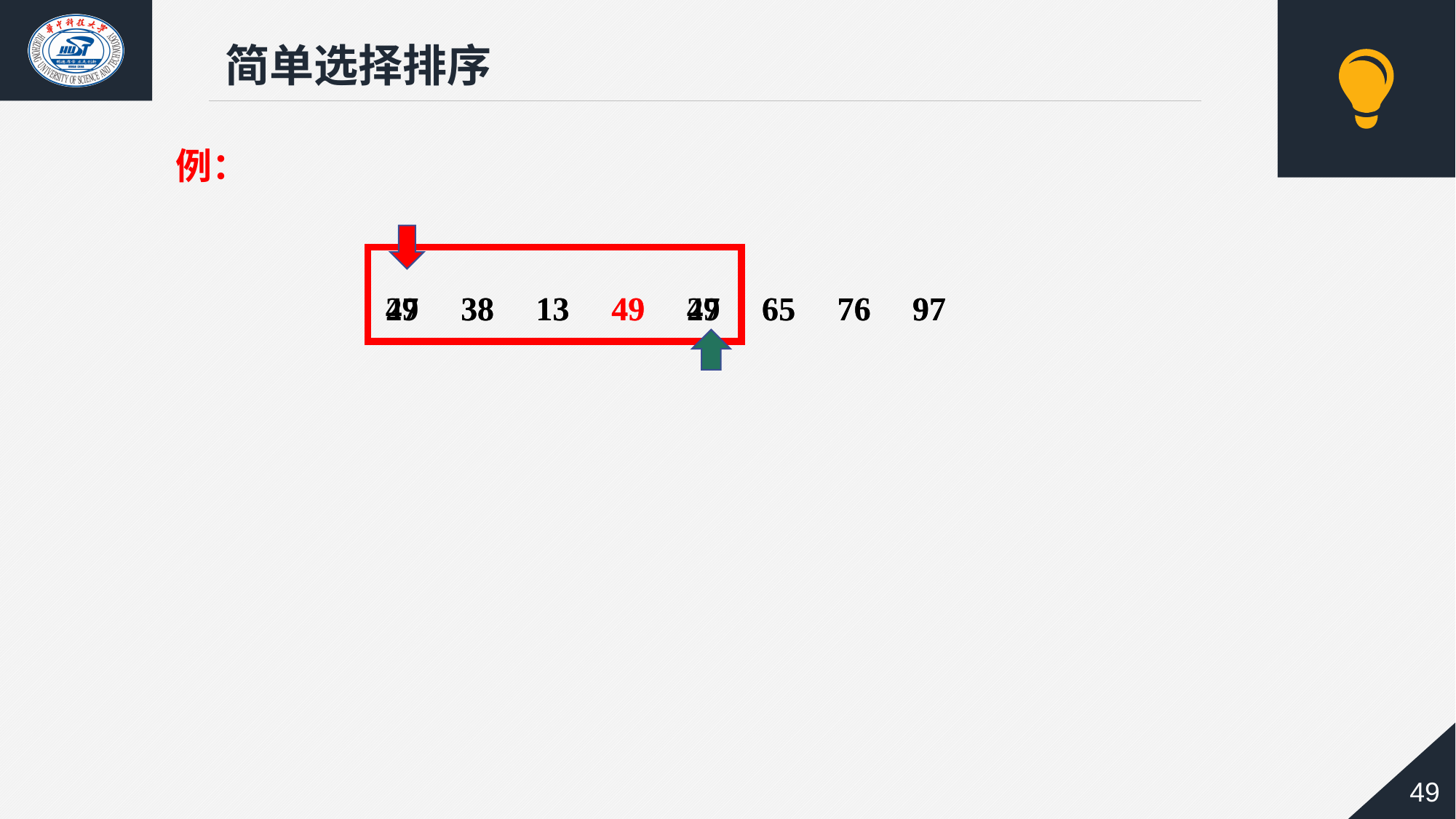

简单选择排序

例：

49     38     13     49     27     65     76     97
27     38     13     49     49     65     76     97